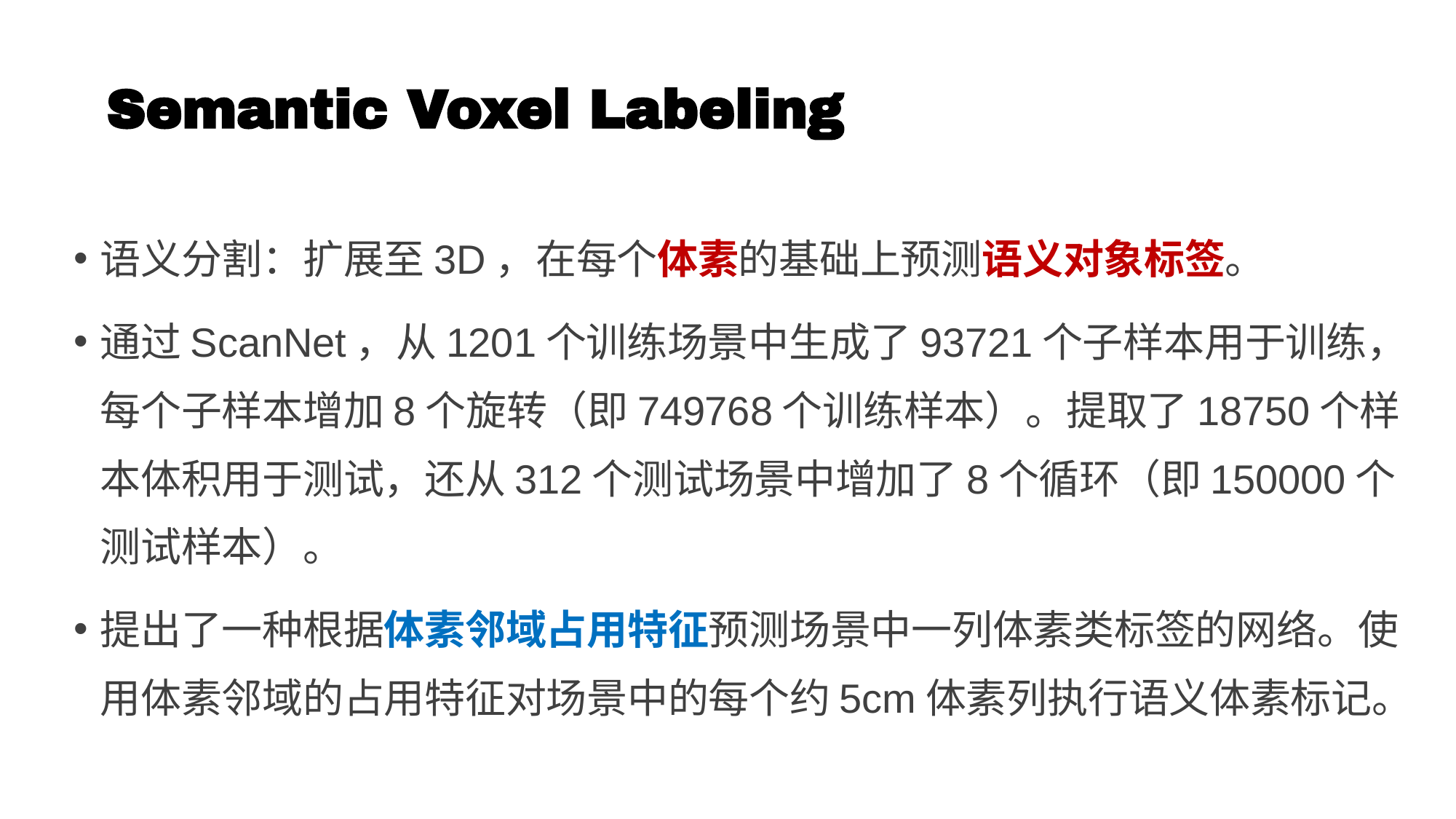

# Semantic Voxel Labeling
语义分割：扩展至3D，在每个体素的基础上预测语义对象标签。
通过ScanNet，从1201个训练场景中生成了93721个子样本用于训练，每个子样本增加8个旋转（即749768个训练样本）。提取了18750个样本体积用于测试，还从312个测试场景中增加了8个循环（即150000个测试样本）。
提出了一种根据体素邻域占用特征预测场景中一列体素类标签的网络。使用体素邻域的占用特征对场景中的每个约5cm体素列执行语义体素标记。